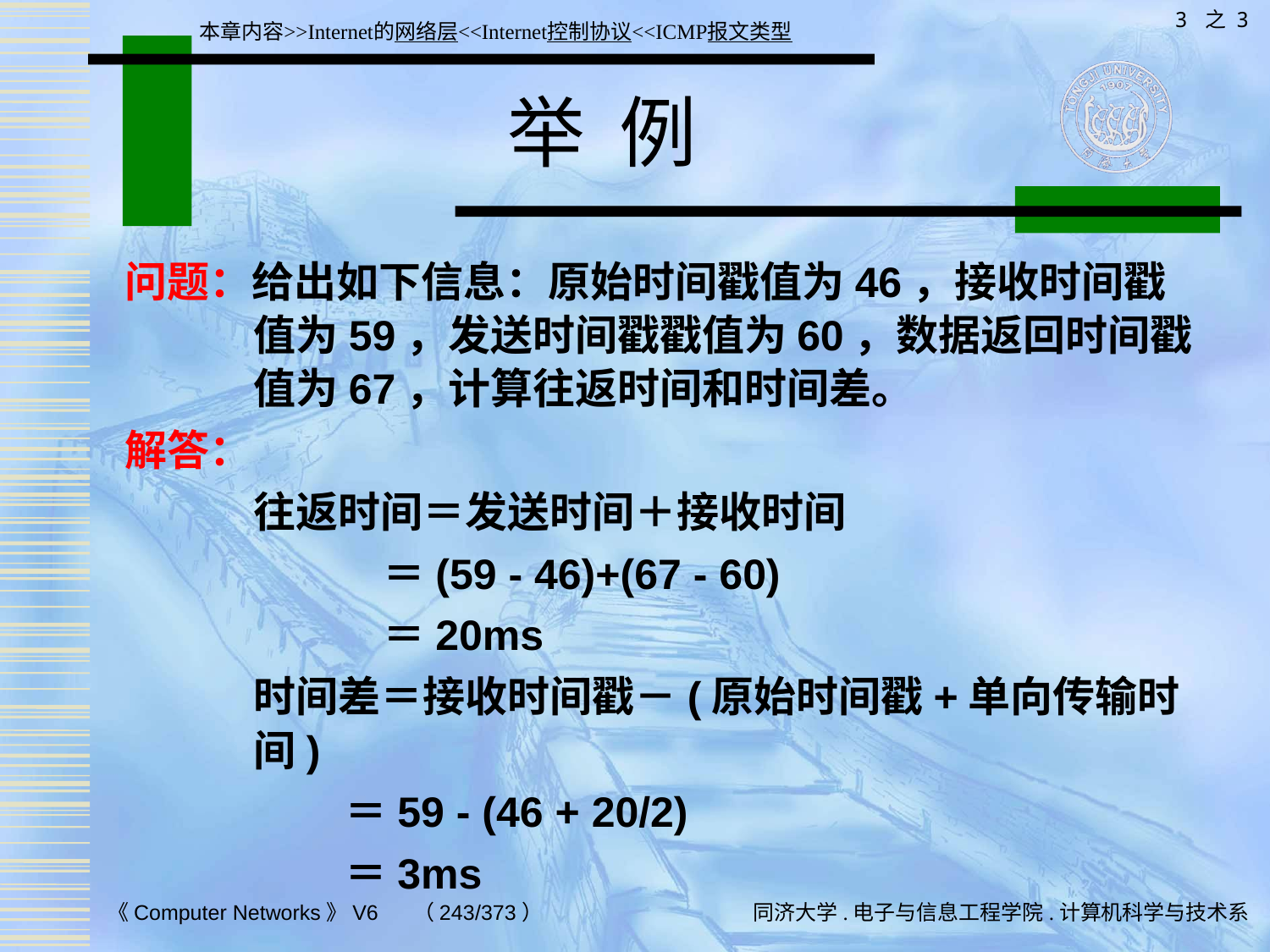

3 之 3
本章内容>>Internet的网络层<<Internet控制协议<<ICMP报文类型
# 举  例
问题：给出如下信息：原始时间戳值为46，接收时间戳值为59，发送时间戳戳值为60，数据返回时间戳值为67，计算往返时间和时间差。
解答：
	往返时间＝发送时间＋接收时间
                          ＝(59 - 46)+(67 - 60)
                          ＝20ms
	时间差＝接收时间戳－(原始时间戳+单向传输时间)
                      ＝59 - (46 + 20/2)
                      ＝3ms